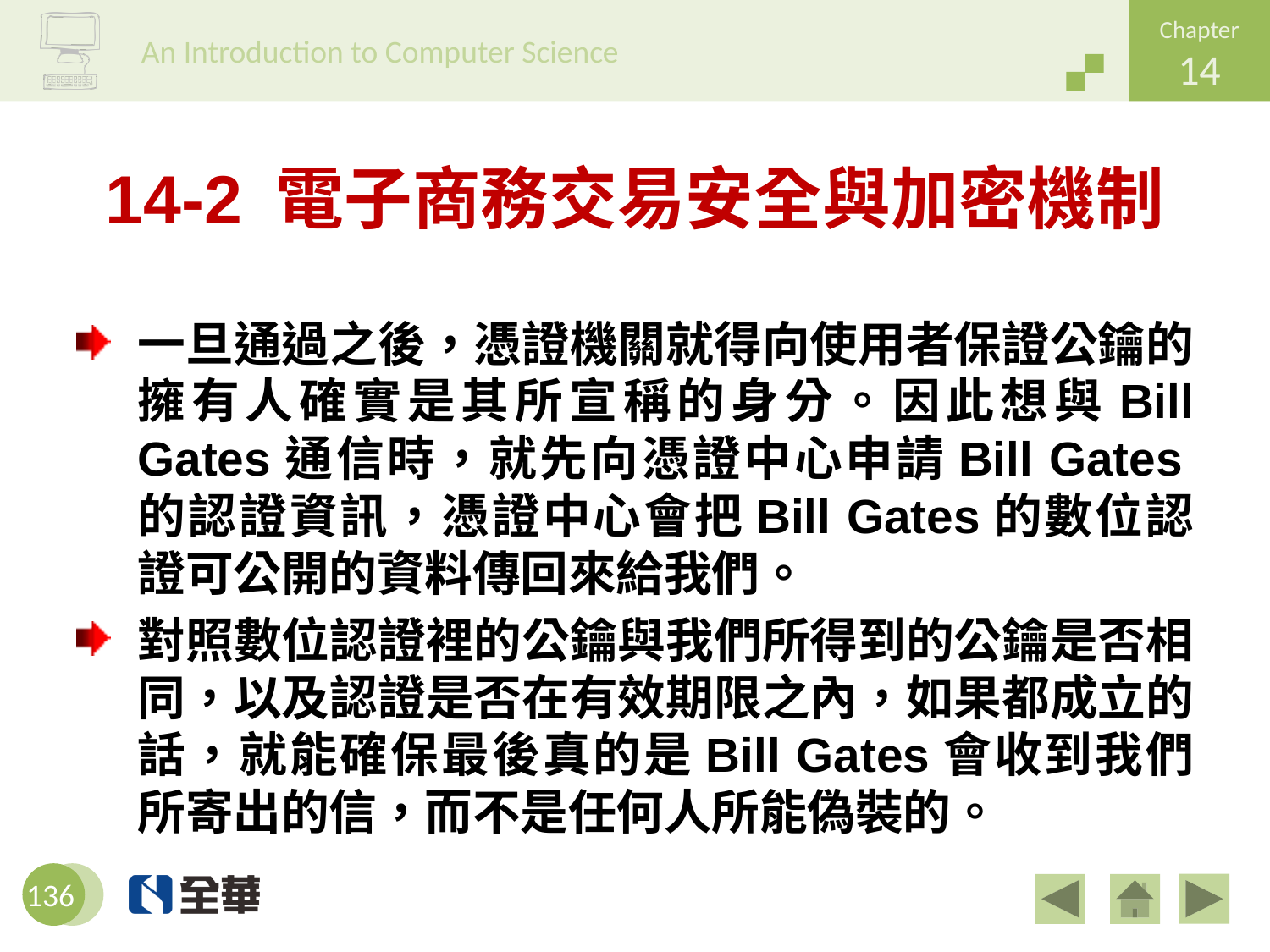

# 14-2 電子商務交易安全與加密機制
一旦通過之後，憑證機關就得向使用者保證公鑰的擁有人確實是其所宣稱的身分。因此想與Bill Gates通信時，就先向憑證中心申請Bill Gates的認證資訊，憑證中心會把Bill Gates的數位認證可公開的資料傳回來給我們。
對照數位認證裡的公鑰與我們所得到的公鑰是否相同，以及認證是否在有效期限之內，如果都成立的話，就能確保最後真的是Bill Gates會收到我們所寄出的信，而不是任何人所能偽裝的。